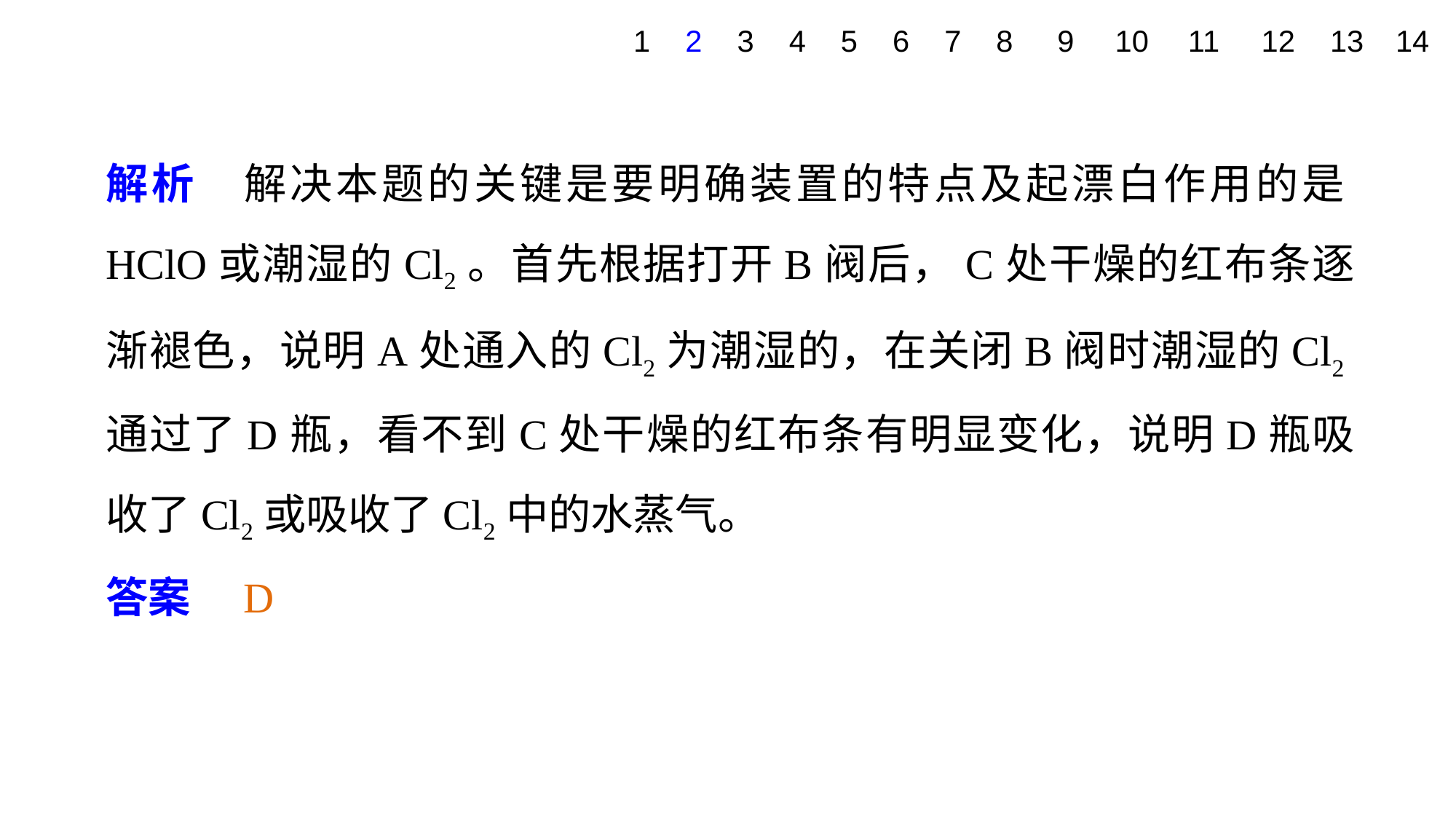

1
2
3
4
5
6
7
8
9
10
11
12
13
14
解析　解决本题的关键是要明确装置的特点及起漂白作用的是HClO或潮湿的Cl2。首先根据打开B阀后，C处干燥的红布条逐渐褪色，说明A处通入的Cl2为潮湿的，在关闭B阀时潮湿的Cl2通过了D瓶，看不到C处干燥的红布条有明显变化，说明D瓶吸收了Cl2或吸收了Cl2中的水蒸气。
答案　D